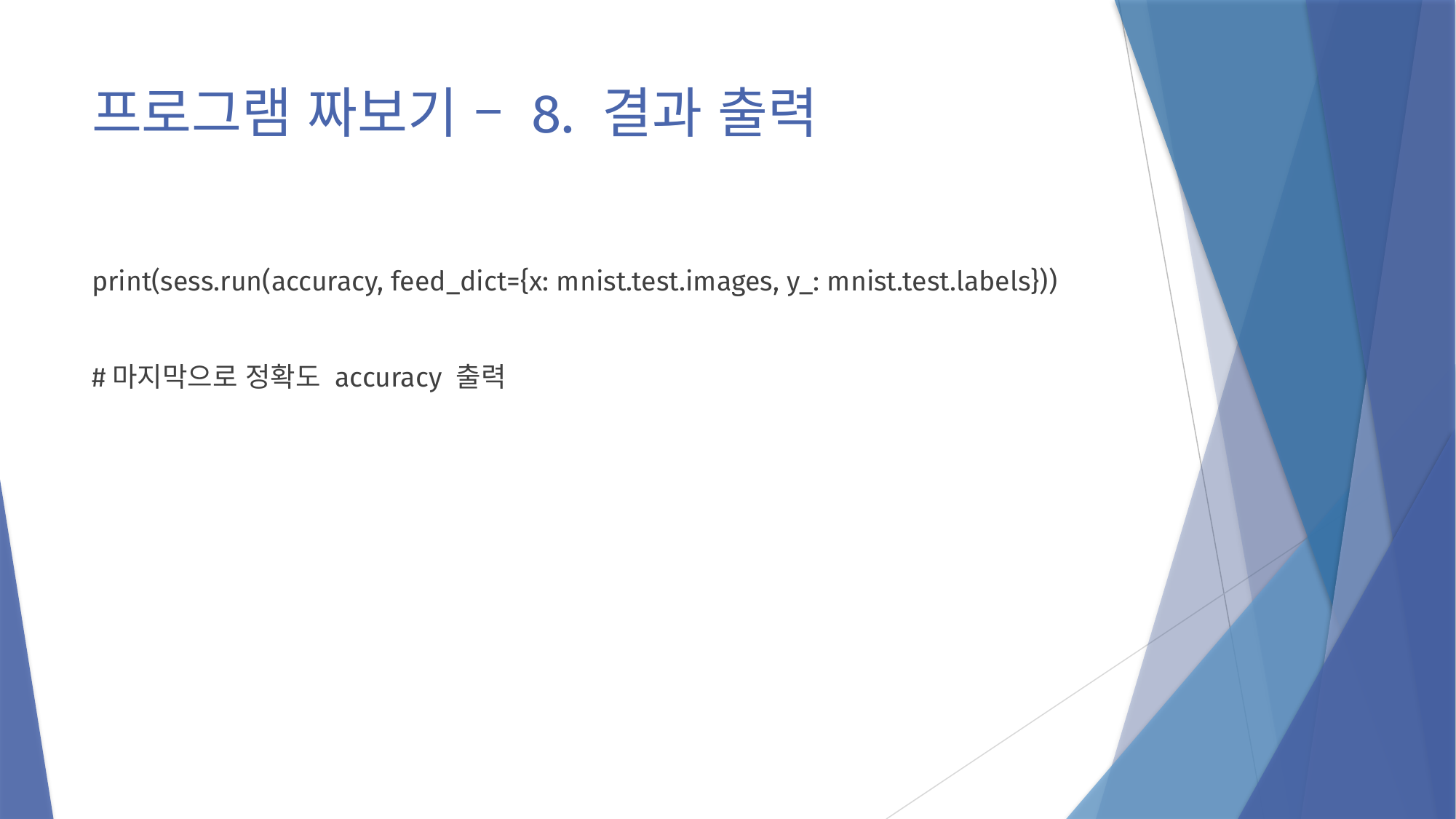

# 프로그램 짜보기 – 8. 결과 출력
print(sess.run(accuracy, feed_dict={x: mnist.test.images, y_: mnist.test.labels}))

#마지막으로 정확도 accuracy 출력